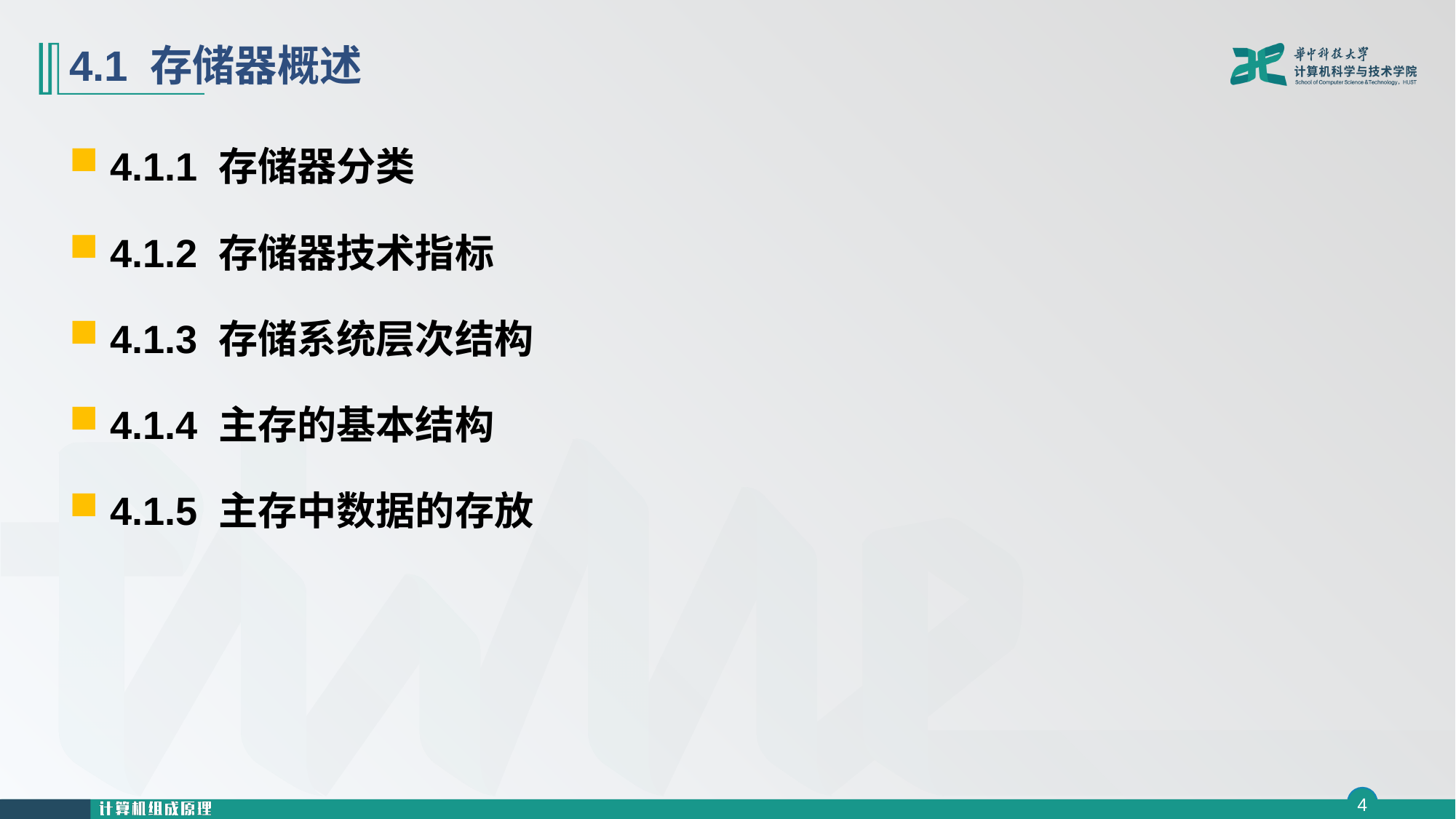

# 4.1 存储器概述
4.1.1 存储器分类
4.1.2 存储器技术指标
4.1.3 存储系统层次结构
4.1.4 主存的基本结构
4.1.5 主存中数据的存放